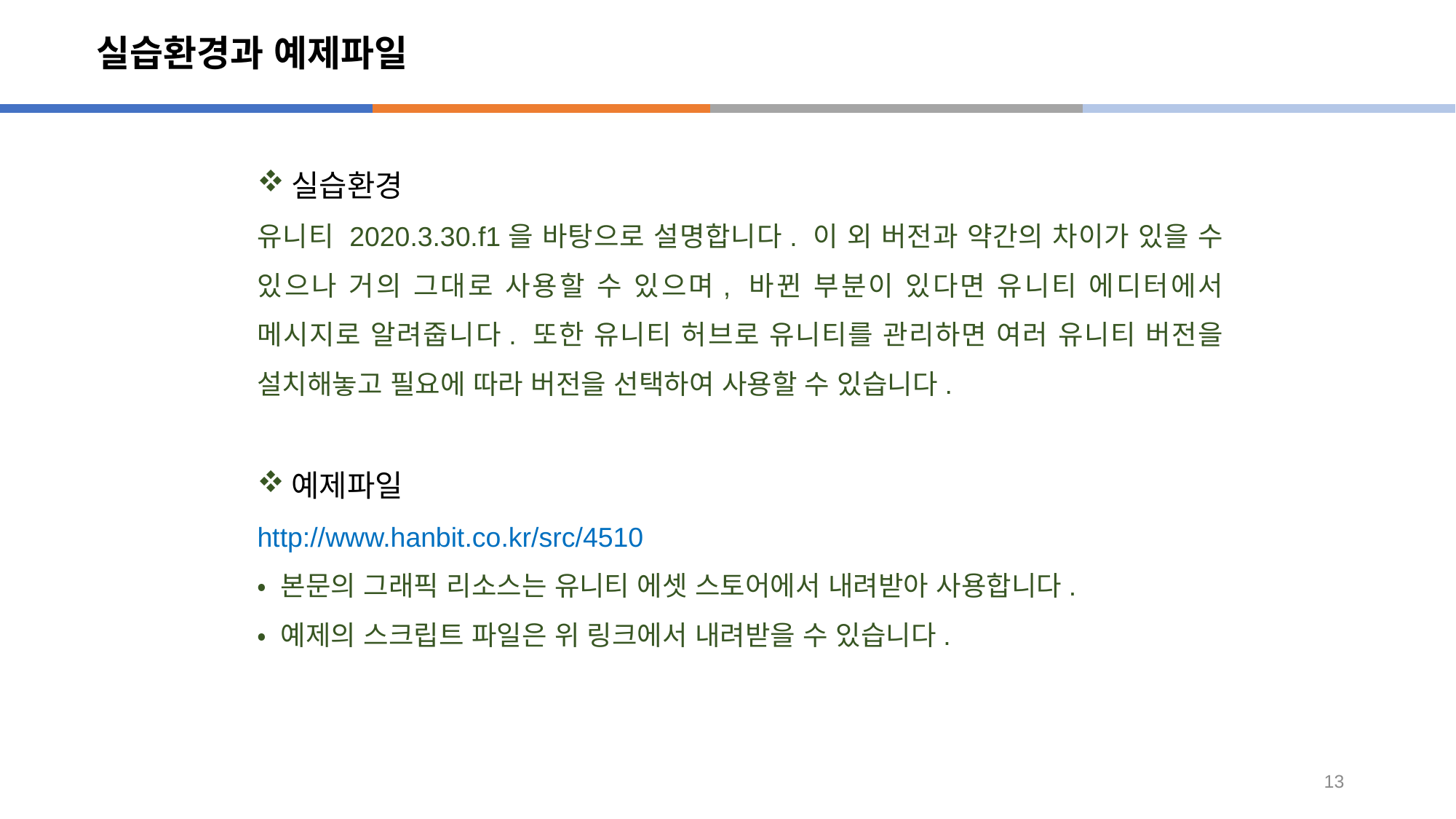

# 실습환경과 예제파일
실습환경
유니티 2020.3.30.f1을 바탕으로 설명합니다. 이 외 버전과 약간의 차이가 있을 수 있으나 거의 그대로 사용할 수 있으며, 바뀐 부분이 있다면 유니티 에디터에서 메시지로 알려줍니다. 또한 유니티 허브로 유니티를 관리하면 여러 유니티 버전을 설치해놓고 필요에 따라 버전을 선택하여 사용할 수 있습니다.

예제파일
http://www.hanbit.co.kr/src/4510
• 본문의 그래픽 리소스는 유니티 에셋 스토어에서 내려받아 사용합니다.
• 예제의 스크립트 파일은 위 링크에서 내려받을 수 있습니다.
13